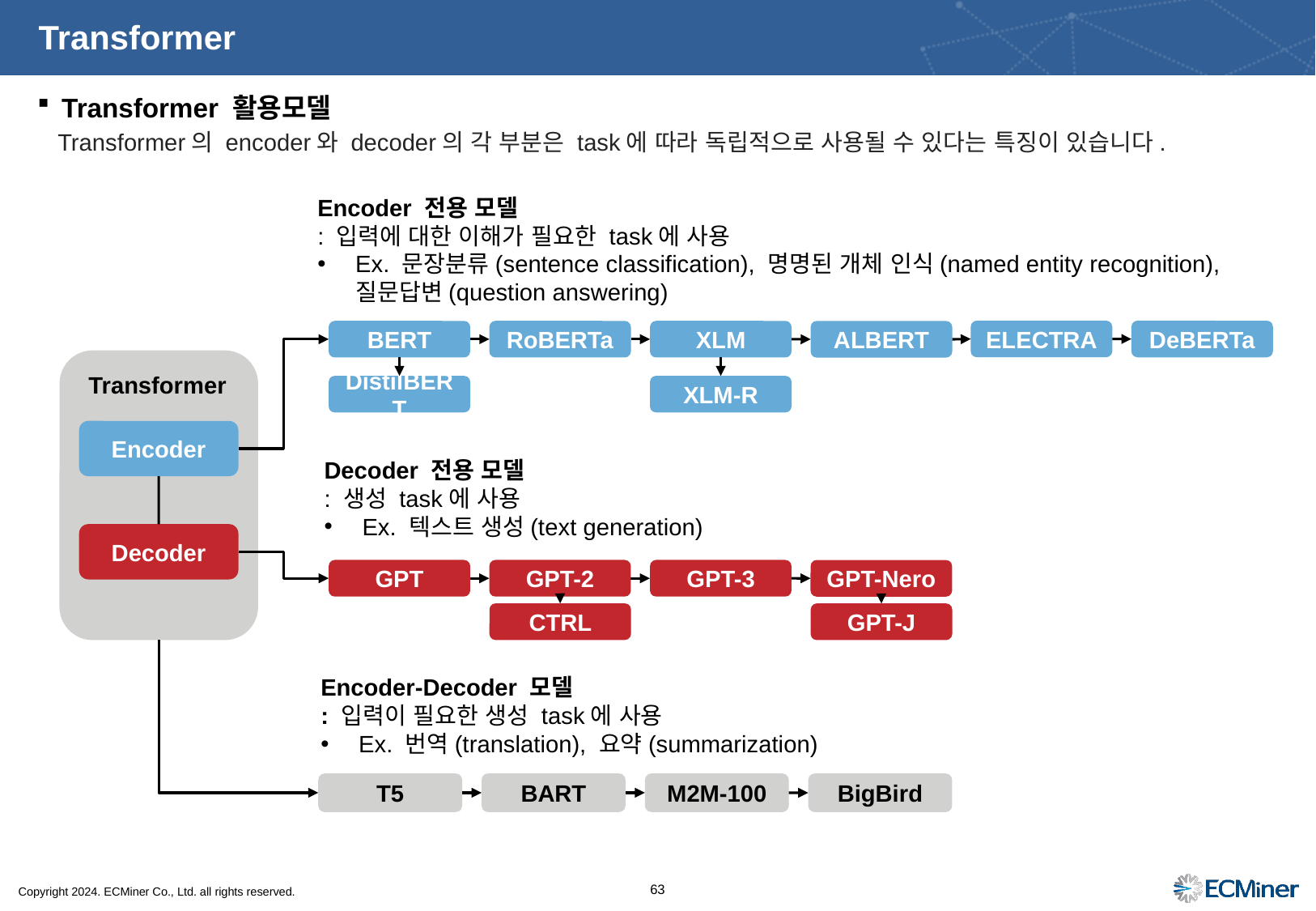

# Transformer

Transformer 활용모델
Transformer의 encoder와 decoder의 각 부분은 task에 따라 독립적으로 사용될 수 있다는 특징이 있습니다.
Encoder 전용 모델
: 입력에 대한 이해가 필요한 task에 사용
Ex. 문장분류(sentence classification), 명명된 개체 인식(named entity recognition), 질문답변(question answering)
ELECTRA
DeBERTa
RoBERTa
XLM
BERT
ALBERT
DistilBERT
XLM-R

Transformer
Encoder
Decoder
Decoder 전용 모델
: 생성 task에 사용
Ex. 텍스트 생성(text generation)
GPT-2
GPT-3
GPT
GPT-Nero
CTRL
GPT-J
Encoder-Decoder 모델
: 입력이 필요한 생성 task에 사용
Ex. 번역(translation), 요약(summarization)
BART
M2M-100
T5
BigBird